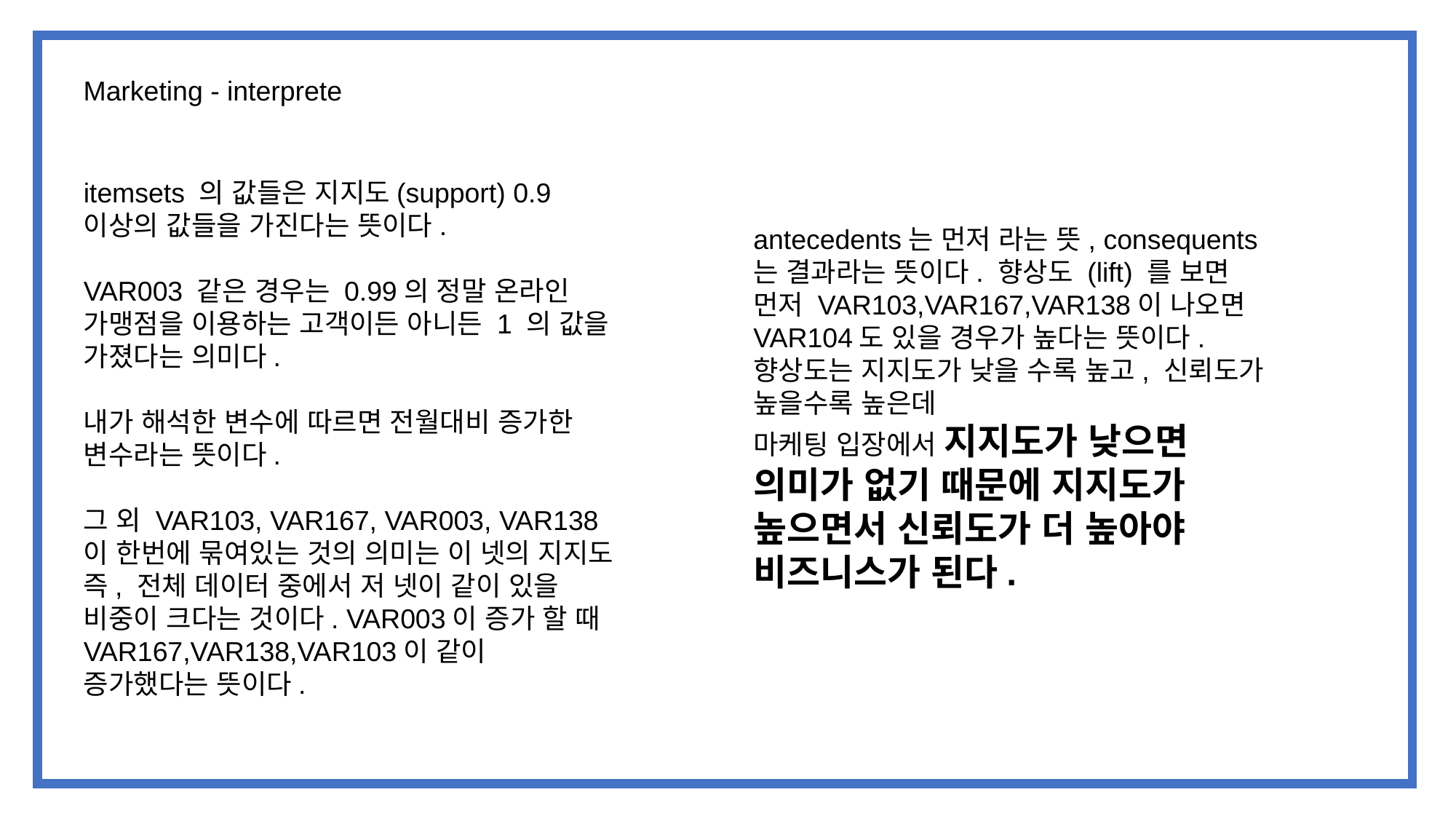

Marketing - interprete
itemsets 의 값들은 지지도(support) 0.9 이상의 값들을 가진다는 뜻이다.

VAR003 같은 경우는 0.99의 정말 온라인 가맹점을 이용하는 고객이든 아니든 1 의 값을 가졌다는 의미다.

내가 해석한 변수에 따르면 전월대비 증가한 변수라는 뜻이다.

그 외 VAR103, VAR167, VAR003, VAR138 이 한번에 묶여있는 것의 의미는 이 넷의 지지도 즉, 전체 데이터 중에서 저 넷이 같이 있을 비중이 크다는 것이다. VAR003이 증가 할 때 VAR167,VAR138,VAR103이 같이 증가했다는 뜻이다.
antecedents는 먼저 라는 뜻, consequents는 결과라는 뜻이다. 향상도 (lift) 를 보면 먼저 VAR103,VAR167,VAR138이 나오면 VAR104도 있을 경우가 높다는 뜻이다.
향상도는 지지도가 낮을 수록 높고, 신뢰도가 높을수록 높은데
마케팅 입장에서 지지도가 낮으면 의미가 없기 때문에 지지도가 높으면서 신뢰도가 더 높아야 비즈니스가 된다.